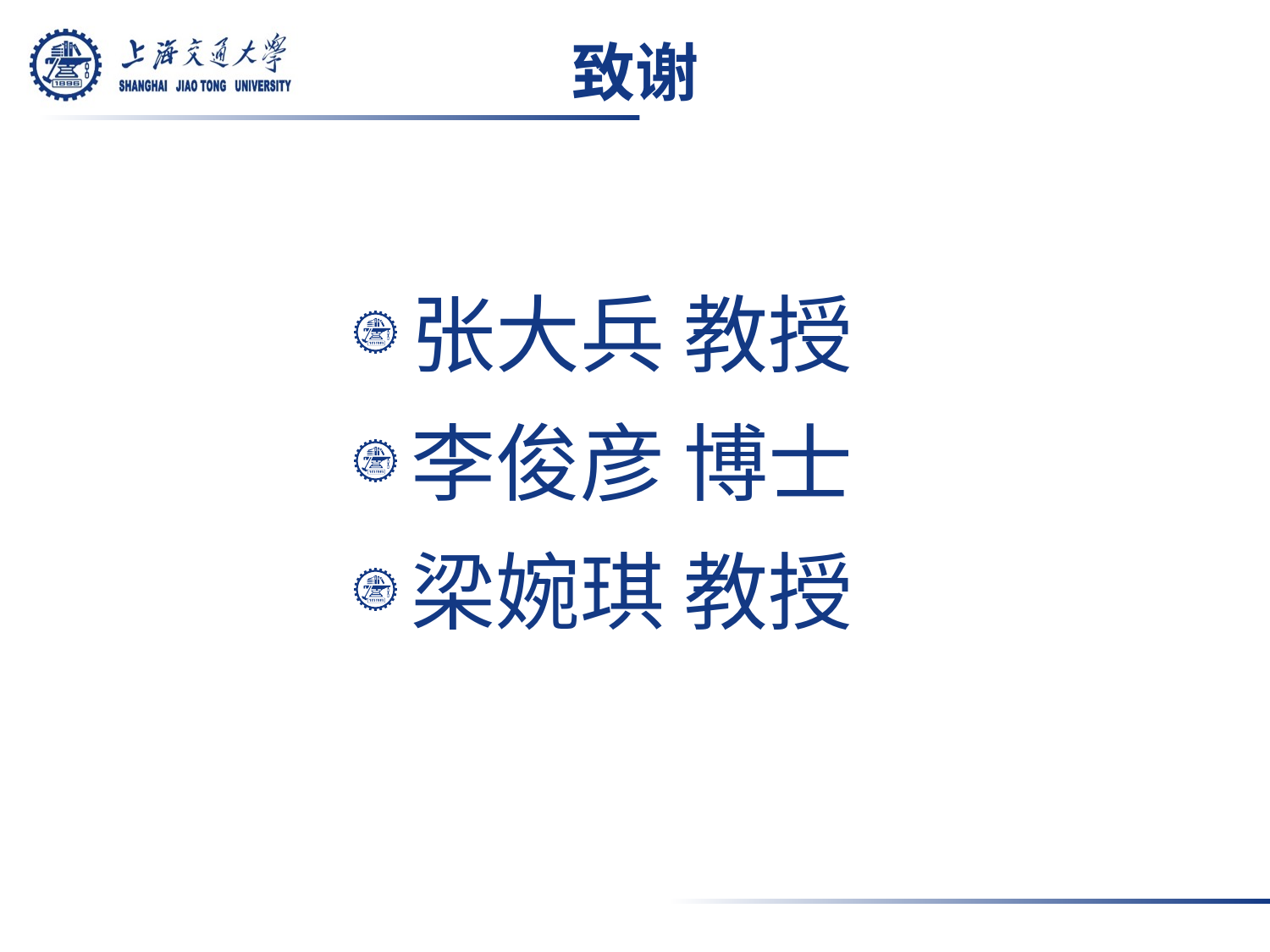

# 致谢
张大兵 教授
李俊彦 博士
梁婉琪 教授